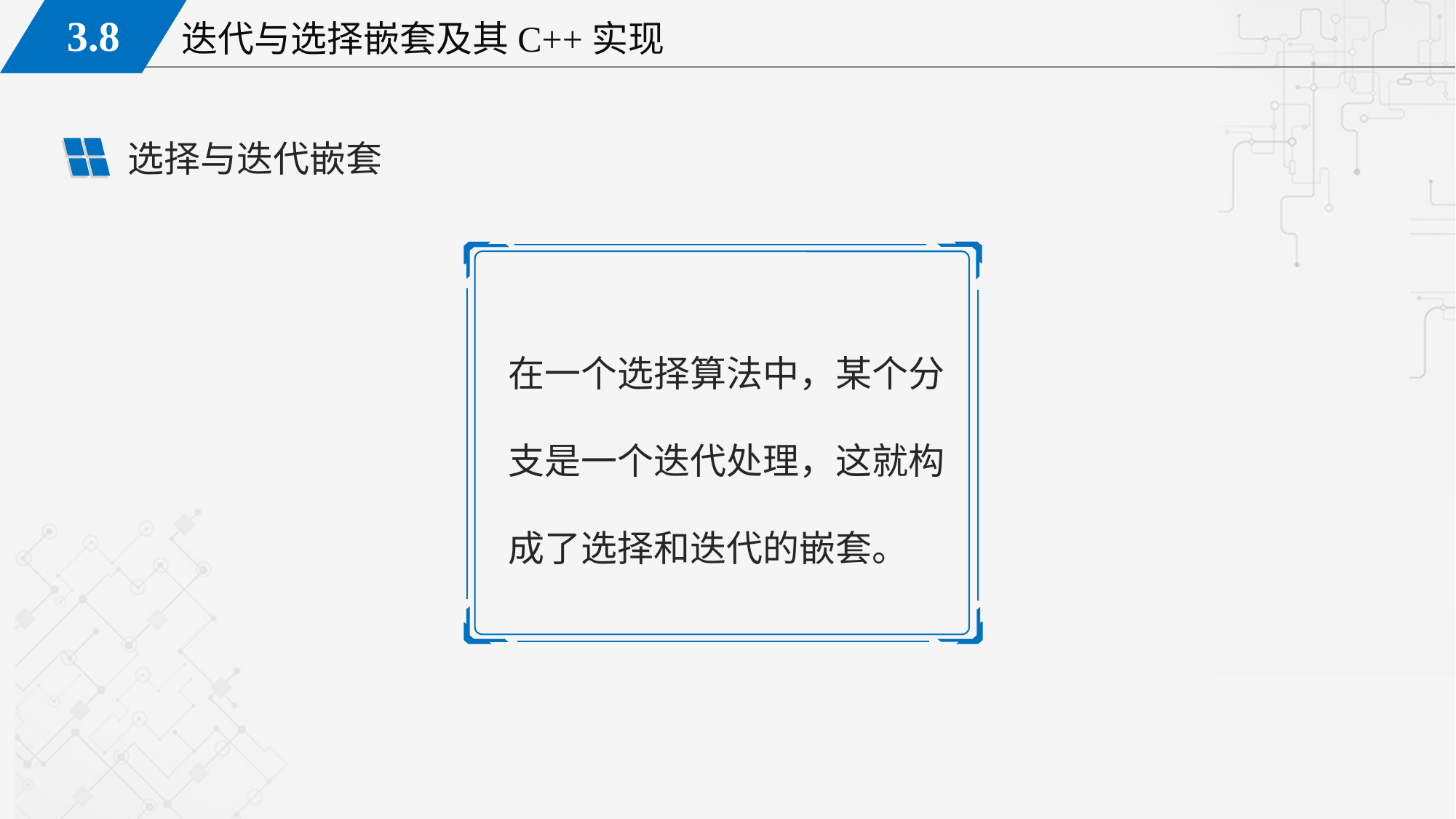

选择与迭代嵌套

在一个选择算法中，某个分支是一个迭代处理，这就构成了选择和迭代的嵌套。